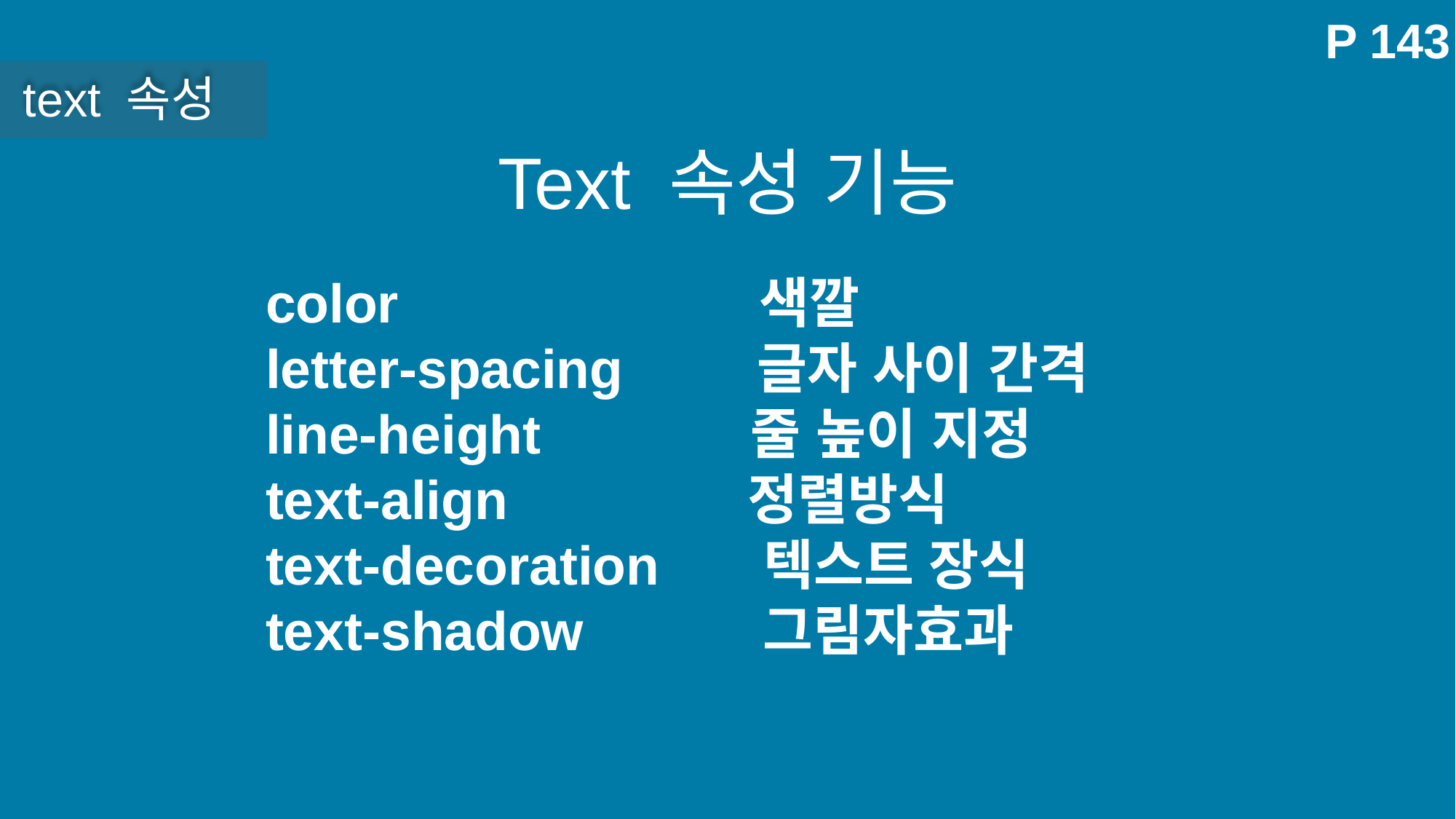

P 143

text 속성
Text 속성 기능
color                       색깔
letter-spacing        글자 사이 간격
line-height             줄 높이 지정
text-align               정렬방식
text-decoration      텍스트 장식
text-shadow           그림자효과